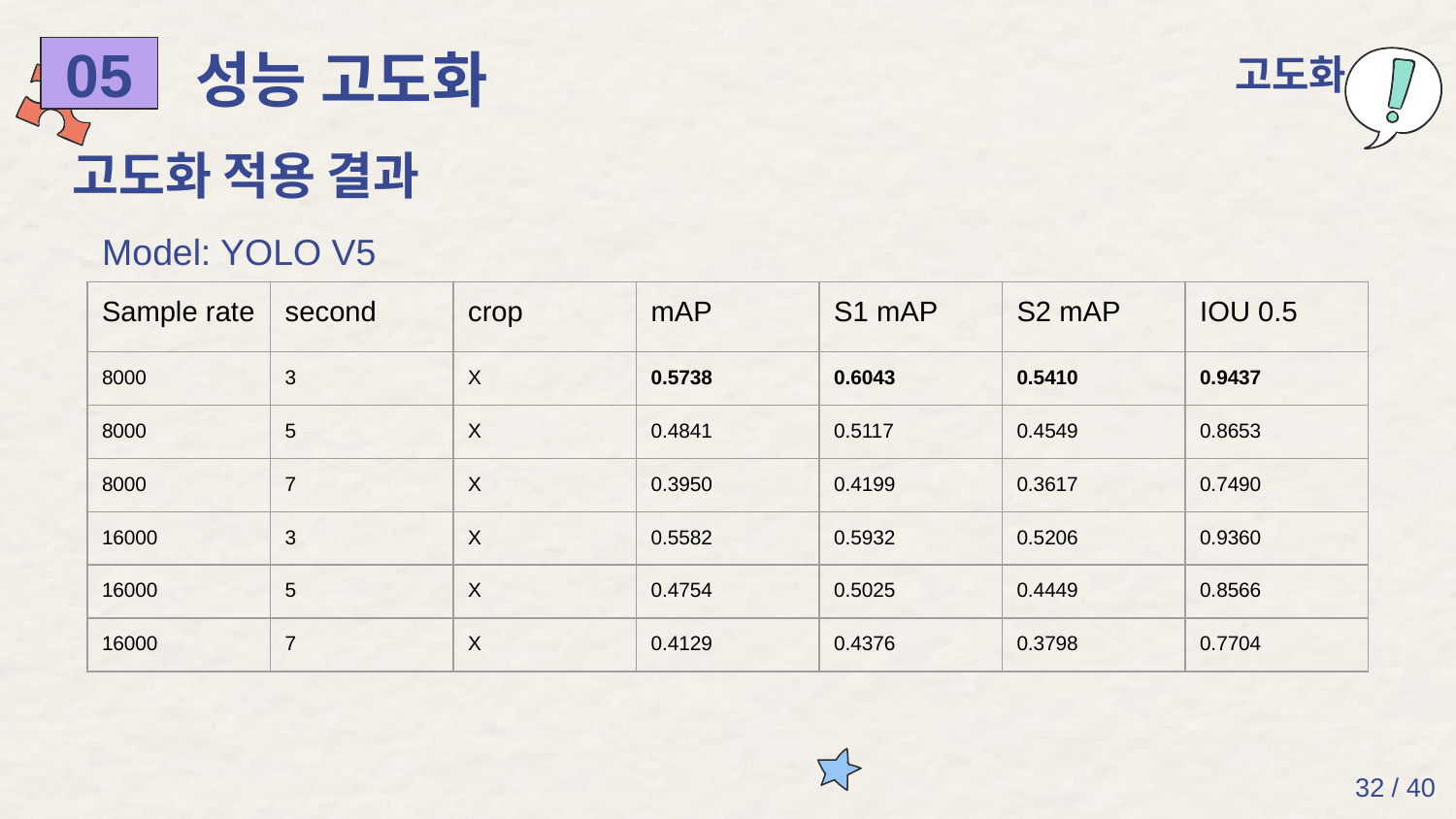

성능 고도화
고도화
05
고도화 적용 결과
Model: YOLO V5
| Sample rate | second | crop | mAP | S1 mAP | S2 mAP | IOU 0.5 |
| --- | --- | --- | --- | --- | --- | --- |
| 8000 | 3 | X | 0.5738 | 0.6043 | 0.5410 | 0.9437 |
| 8000 | 5 | X | 0.4841 | 0.5117 | 0.4549 | 0.8653 |
| 8000 | 7 | X | 0.3950 | 0.4199 | 0.3617 | 0.7490 |
| 16000 | 3 | X | 0.5582 | 0.5932 | 0.5206 | 0.9360 |
| 16000 | 5 | X | 0.4754 | 0.5025 | 0.4449 | 0.8566 |
| 16000 | 7 | X | 0.4129 | 0.4376 | 0.3798 | 0.7704 |
32 / 40